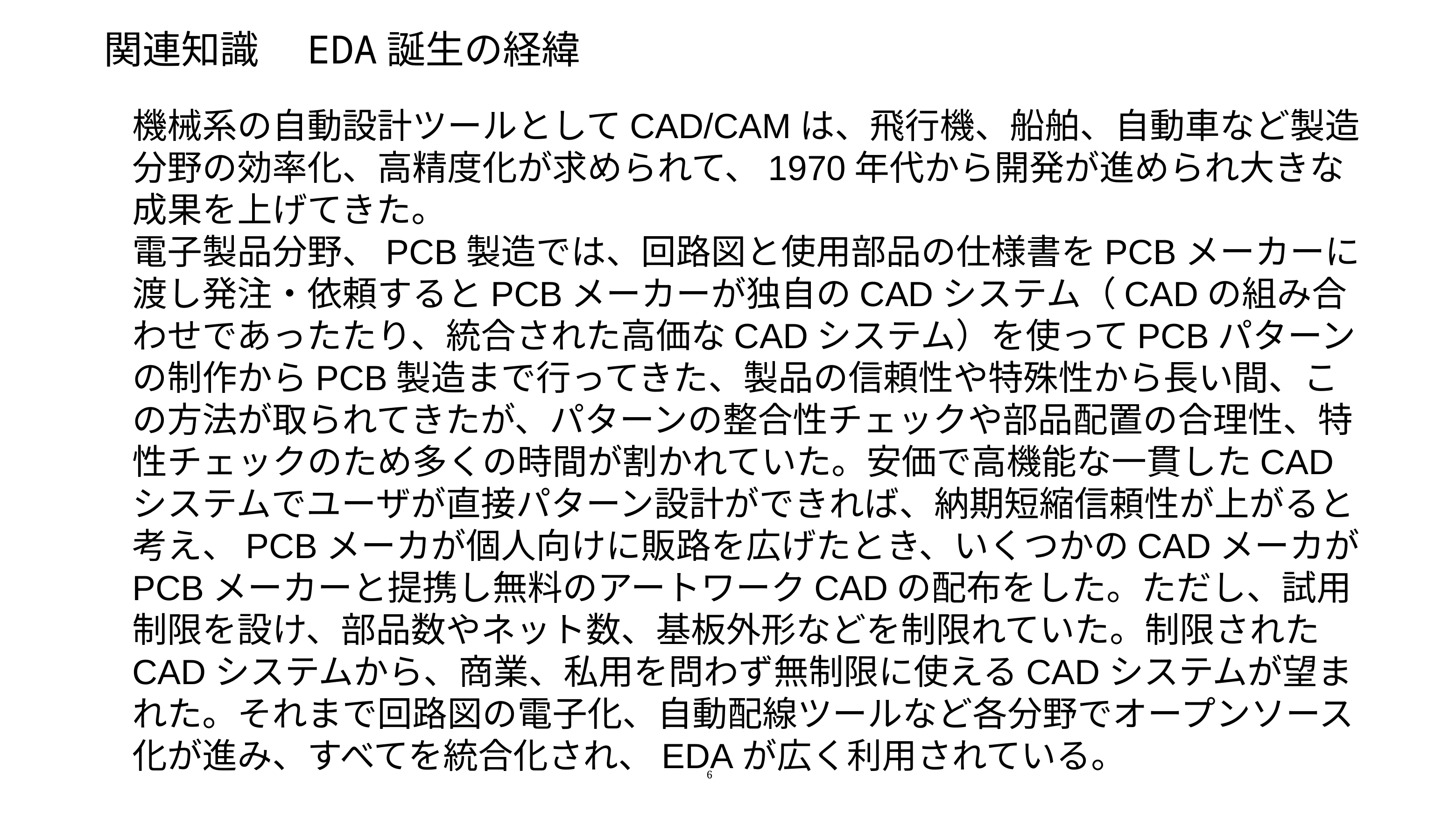

関連知識　EDA誕生の経緯
機械系の自動設計ツールとしてCAD/CAMは、飛行機、船舶、自動車など製造分野の効率化、高精度化が求められて、1970年代から開発が進められ大きな成果を上げてきた。
電子製品分野、PCB製造では、回路図と使用部品の仕様書をPCBメーカーに渡し発注・依頼するとPCBメーカーが独自のCADシステム（CADの組み合わせであったたり、統合された高価なCADシステム）を使ってPCBパターンの制作からPCB製造まで行ってきた、製品の信頼性や特殊性から長い間、この方法が取られてきたが、パターンの整合性チェックや部品配置の合理性、特性チェックのため多くの時間が割かれていた。安価で高機能な一貫したCADシステムでユーザが直接パターン設計ができれば、納期短縮信頼性が上がると考え、PCBメーカが個人向けに販路を広げたとき、いくつかのCADメーカがPCBメーカーと提携し無料のアートワークCADの配布をした。ただし、試用制限を設け、部品数やネット数、基板外形などを制限れていた。制限されたCADシステムから、商業、私用を問わず無制限に使えるCADシステムが望まれた。それまで回路図の電子化、自動配線ツールなど各分野でオープンソース化が進み、すべてを統合化され、EDAが広く利用されている。

KICADについては　http://wiki.kicad.jp/Kicad_JA　を参照
6